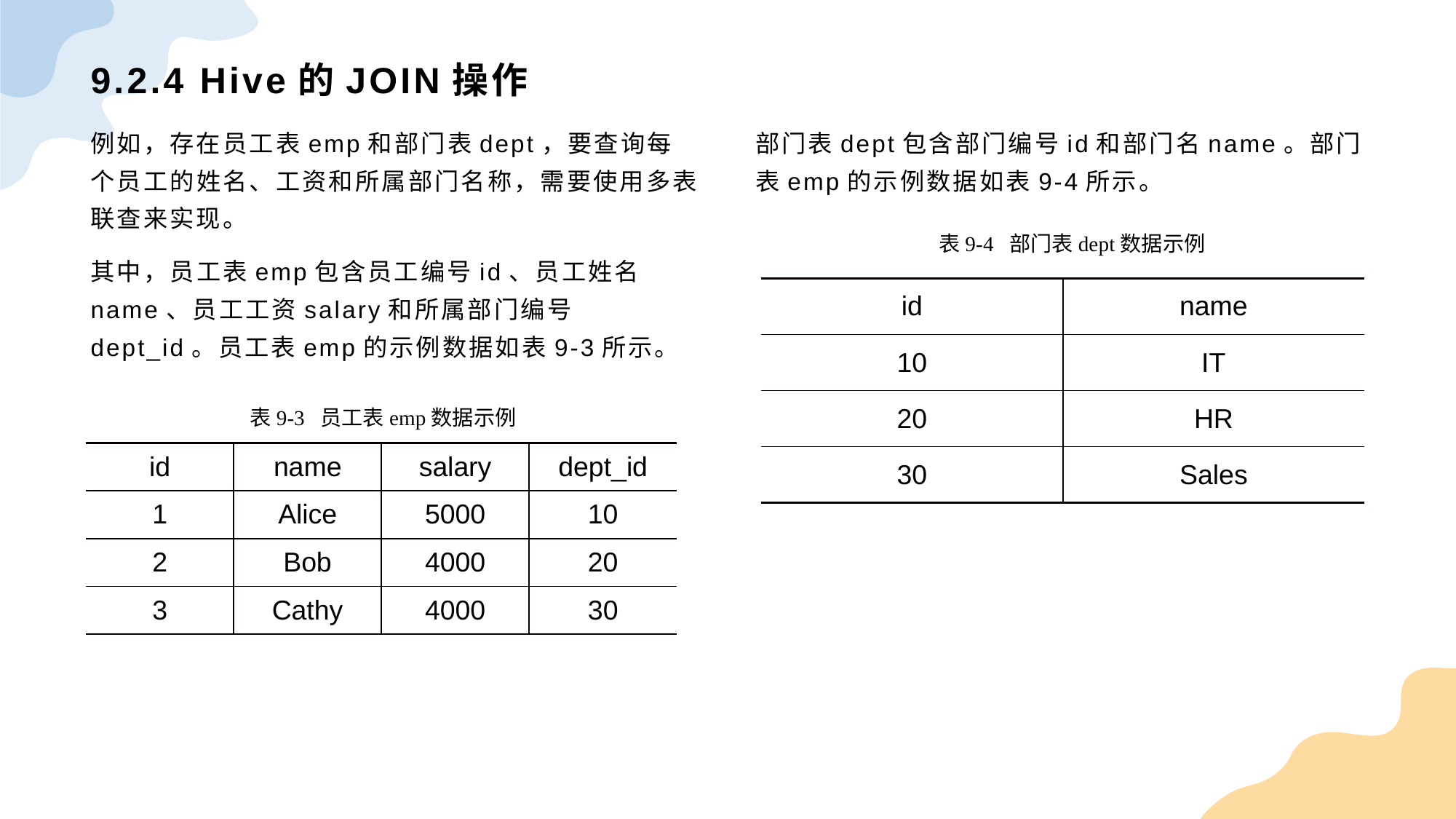

# 9.2.4 Hive的JOIN操作
例如，存在员工表emp和部门表dept，要查询每个员工的姓名、工资和所属部门名称，需要使用多表联查来实现。
其中，员工表emp包含员工编号id、员工姓名name、员工工资salary和所属部门编号dept_id。员工表emp的示例数据如表9-3所示。
部门表dept包含部门编号id和部门名name。部门表emp的示例数据如表9-4所示。
表9-4  部门表dept数据示例
| id | name |
| --- | --- |
| 10 | IT |
| 20 | HR |
| 30 | Sales |
表9-3  员工表emp数据示例
| id | name | salary | dept\_id |
| --- | --- | --- | --- |
| 1 | Alice | 5000 | 10 |
| 2 | Bob | 4000 | 20 |
| 3 | Cathy | 4000 | 30 |